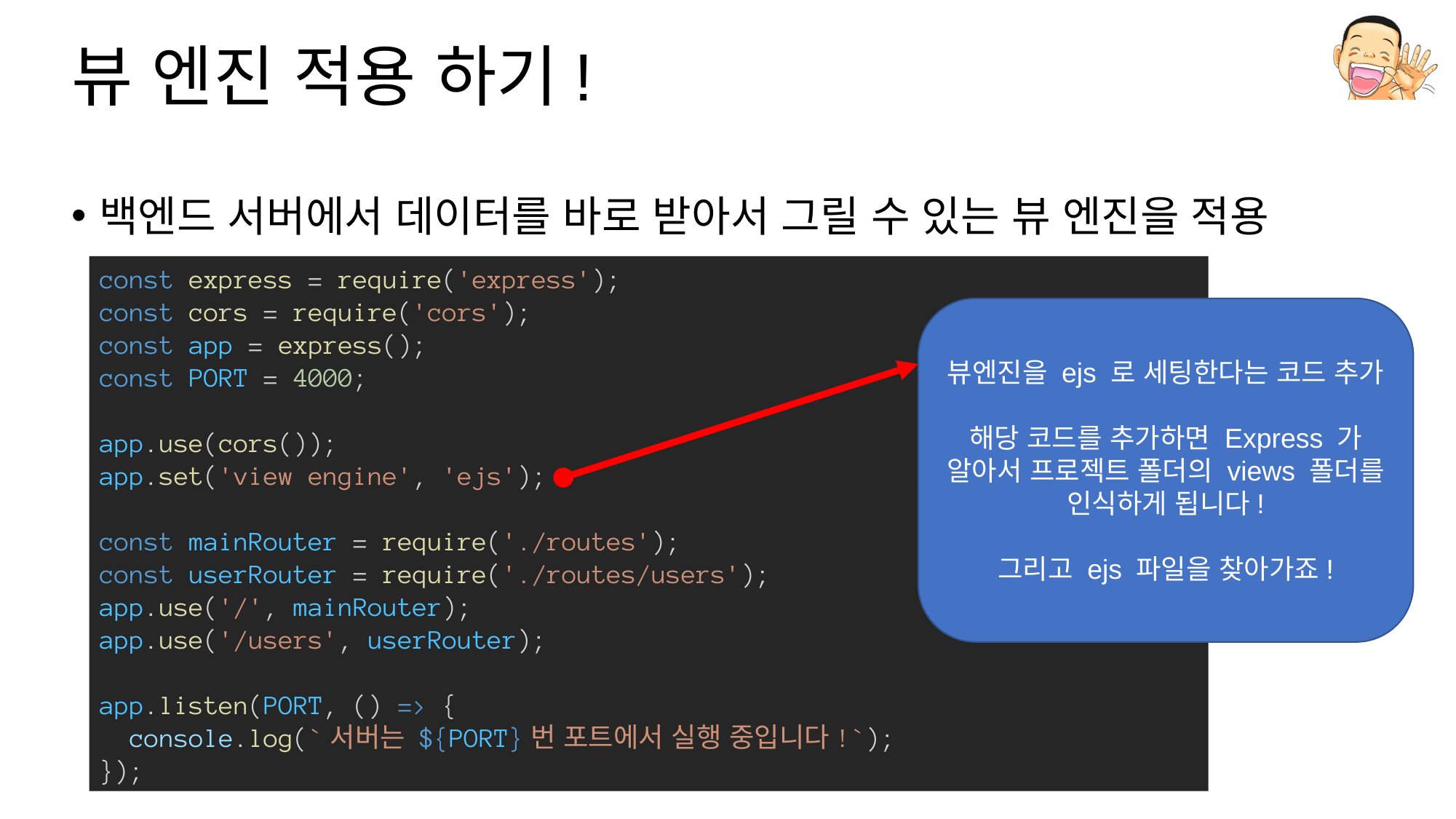

# 뷰 엔진 적용 하기!
백엔드 서버에서 데이터를 바로 받아서 그릴 수 있는 뷰 엔진을 적용

const express = require('express');
const cors = require('cors');
const app = express();
const PORT = 4000;
app.use(cors());
app.set('view engine', 'ejs');
const mainRouter = require('./routes');
const userRouter = require('./routes/users');
app.use('/', mainRouter);
app.use('/users', userRouter);
app.listen(PORT, () => {
  console.log(`서버는 ${PORT}번 포트에서 실행 중입니다!`);
});
뷰엔진을 ejs 로 세팅한다는 코드 추가

해당 코드를 추가하면 Express 가
알아서 프로젝트 폴더의 views 폴더를
인식하게 됩니다!

그리고 ejs 파일을 찾아가죠!